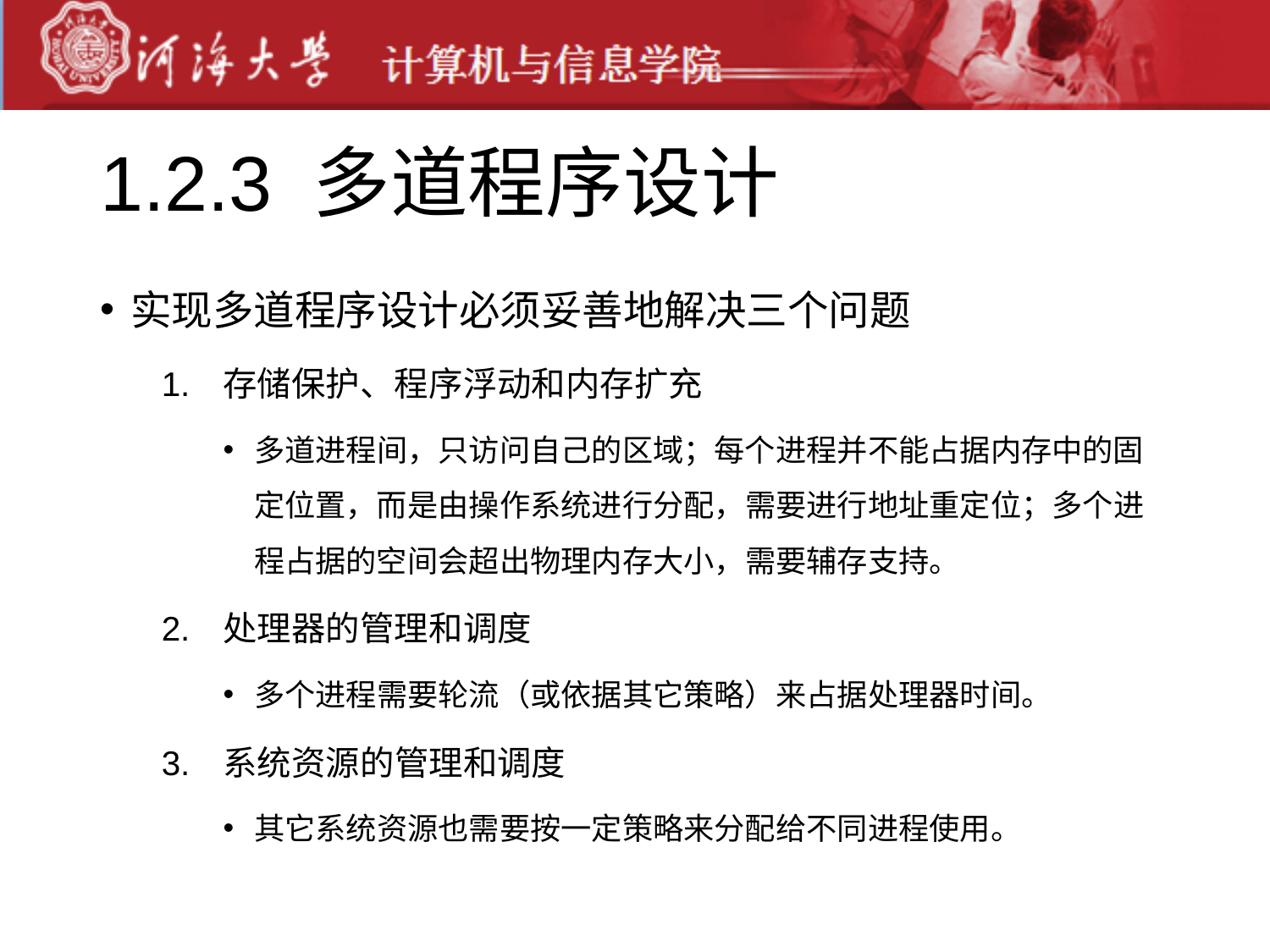

# 1.2.3 多道程序设计
实现多道程序设计必须妥善地解决三个问题
存储保护、程序浮动和内存扩充
多道进程间，只访问自己的区域；每个进程并不能占据内存中的固定位置，而是由操作系统进行分配，需要进行地址重定位；多个进程占据的空间会超出物理内存大小，需要辅存支持。
处理器的管理和调度
多个进程需要轮流（或依据其它策略）来占据处理器时间。
系统资源的管理和调度
其它系统资源也需要按一定策略来分配给不同进程使用。